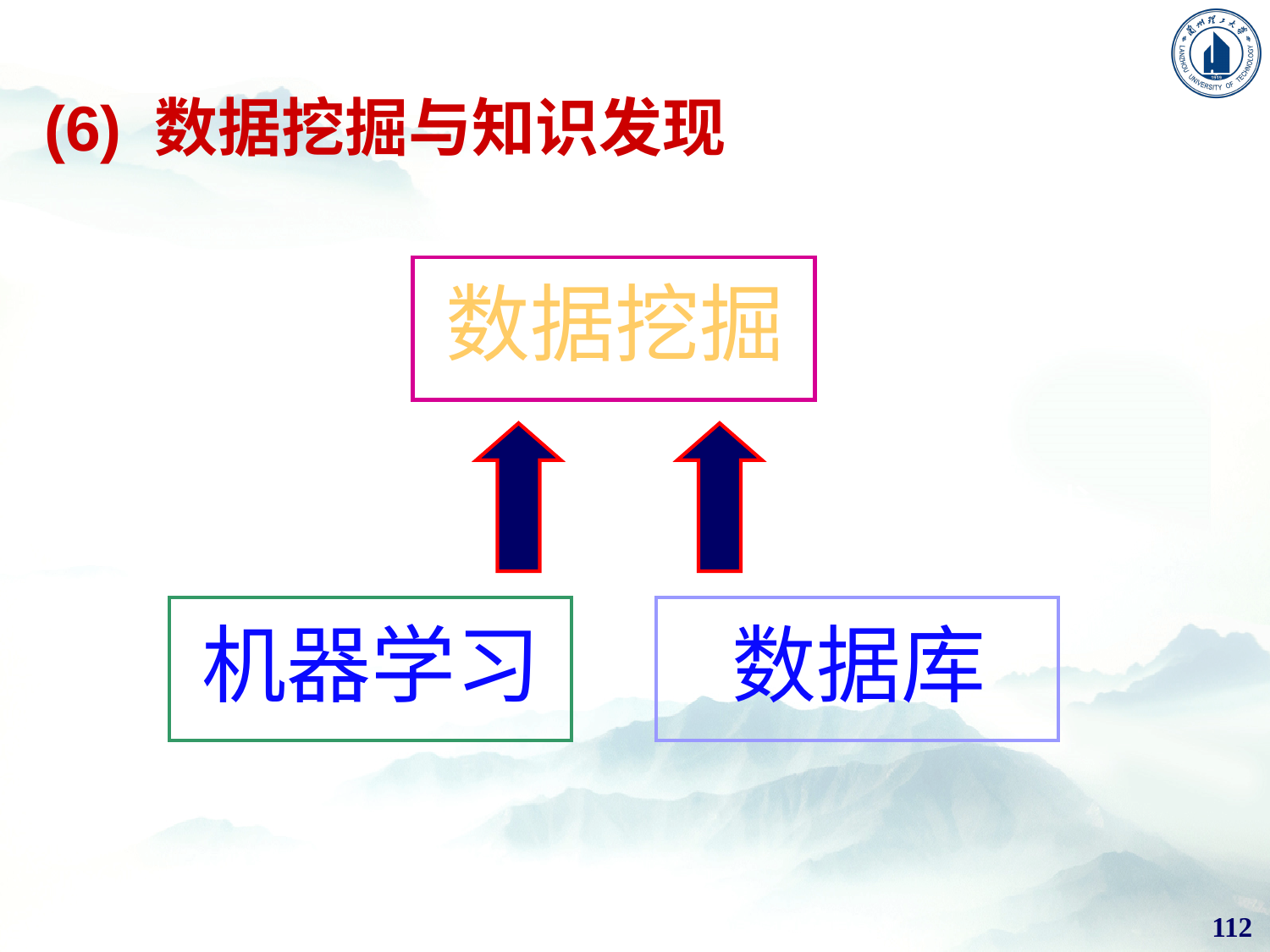

(6) 数据挖掘与知识发现

数据挖掘

数据分析技术
数据管理技术

机器学习
数据库
112